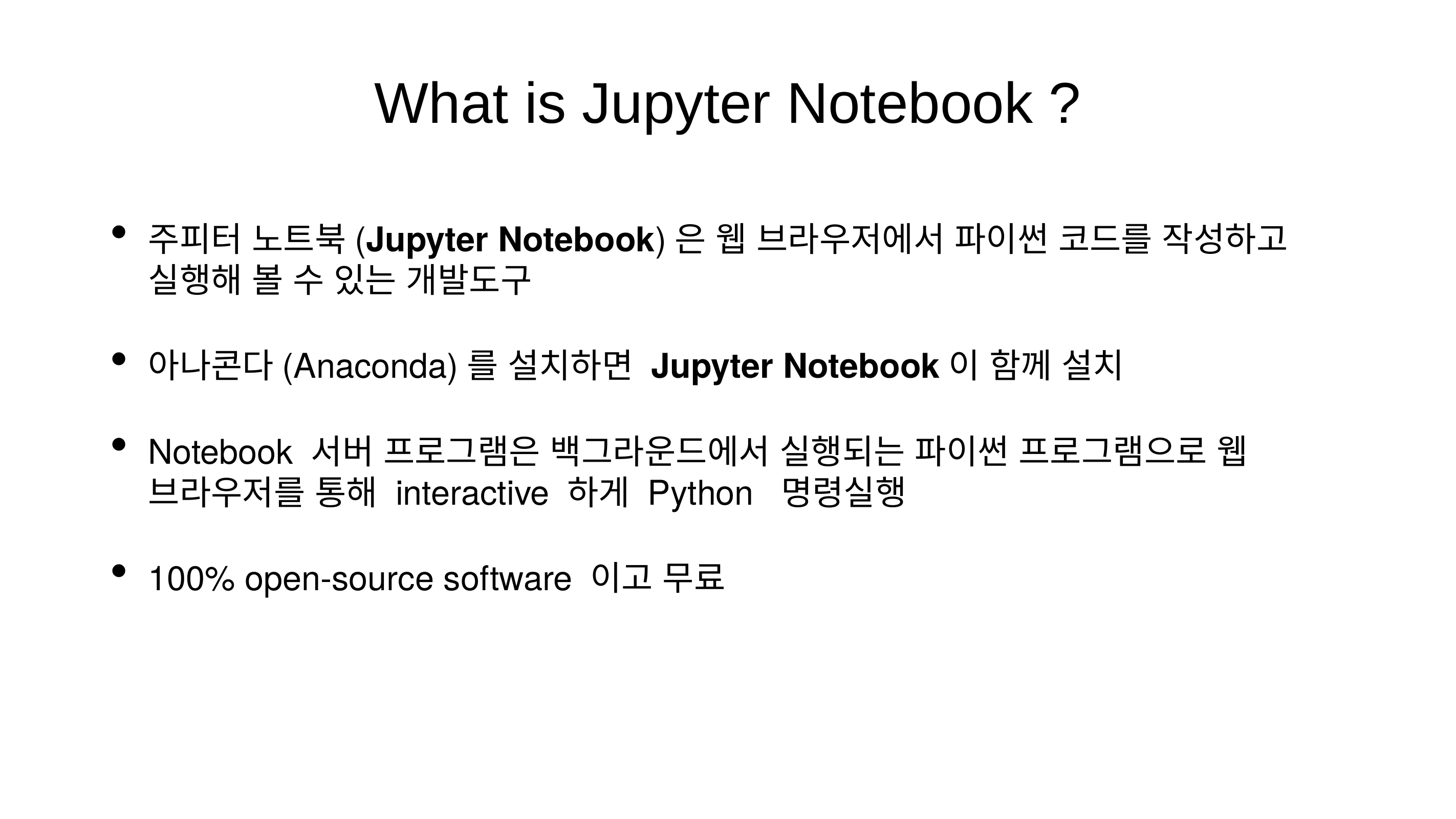

# What is Jupyter Notebook ?
주피터 노트북(Jupyter Notebook)은 웹 브라우저에서 파이썬 코드를 작성하고 실행해 볼 수 있는 개발도구
아나콘다(Anaconda)를 설치하면 Jupyter Notebook이 함께 설치
Notebook 서버 프로그램은 백그라운드에서 실행되는 파이썬 프로그램으로 웹 브라우저를 통해 interactive 하게 Python  명령실행
100% open-source software 이고 무료